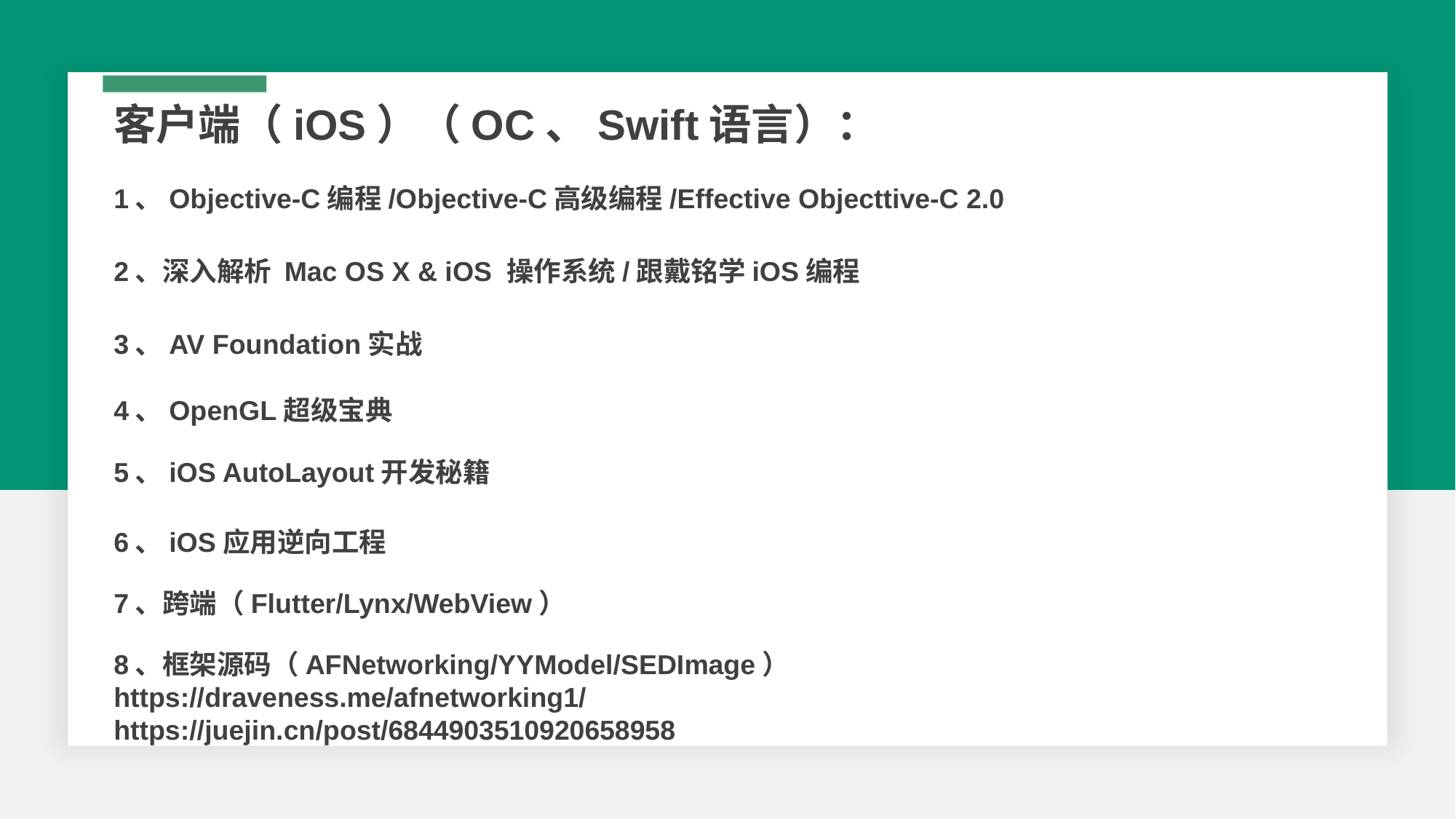

客户端（iOS）（OC、Swift语言）：
1、Objective-C编程/Objective-C高级编程/Effective Objecttive-C 2.0
2、深入解析 Mac OS X & iOS 操作系统/跟戴铭学iOS编程
3、AV Foundation实战
4、OpenGL超级宝典
5、iOS AutoLayout开发秘籍
6、iOS应用逆向工程
7、跨端（Flutter/Lynx/WebView）
8、框架源码（AFNetworking/YYModel/SEDImage）
https://draveness.me/afnetworking1/
https://juejin.cn/post/6844903510920658958